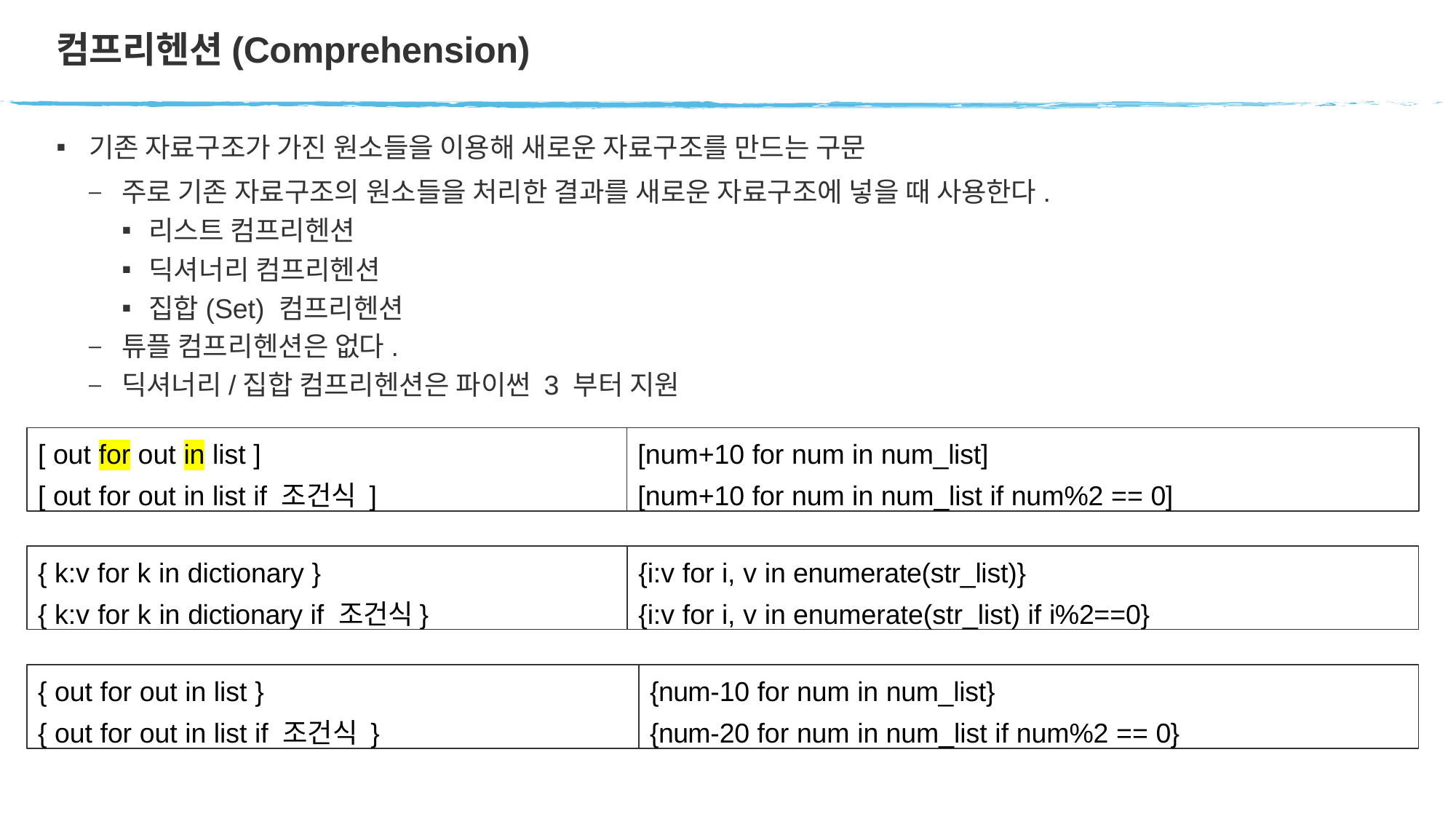

# 컴프리헨션(Comprehension)
기존 자료구조가 가진 원소들을 이용해 새로운 자료구조를 만드는 구문
주로 기존 자료구조의 원소들을 처리한 결과를 새로운 자료구조에 넣을 때 사용한다.
리스트 컴프리헨션
딕셔너리 컴프리헨션
집합(Set) 컴프리헨션
튜플 컴프리헨션은 없다.
딕셔너리/집합 컴프리헨션은 파이썬 3 부터 지원
[ out for out in list ]
[ out for out in list if 조건식 ]
[num+10 for num in num_list]
[num+10 for num in num_list if num%2 == 0]
{ k:v for k in dictionary }
{ k:v for k in dictionary if 조건식}
{i:v for i, v in enumerate(str_list)}
{i:v for i, v in enumerate(str_list) if i%2==0}
{ out for out in list }
{ out for out in list if 조건식 }
{num-10 for num in num_list}
{num-20 for num in num_list if num%2 == 0}